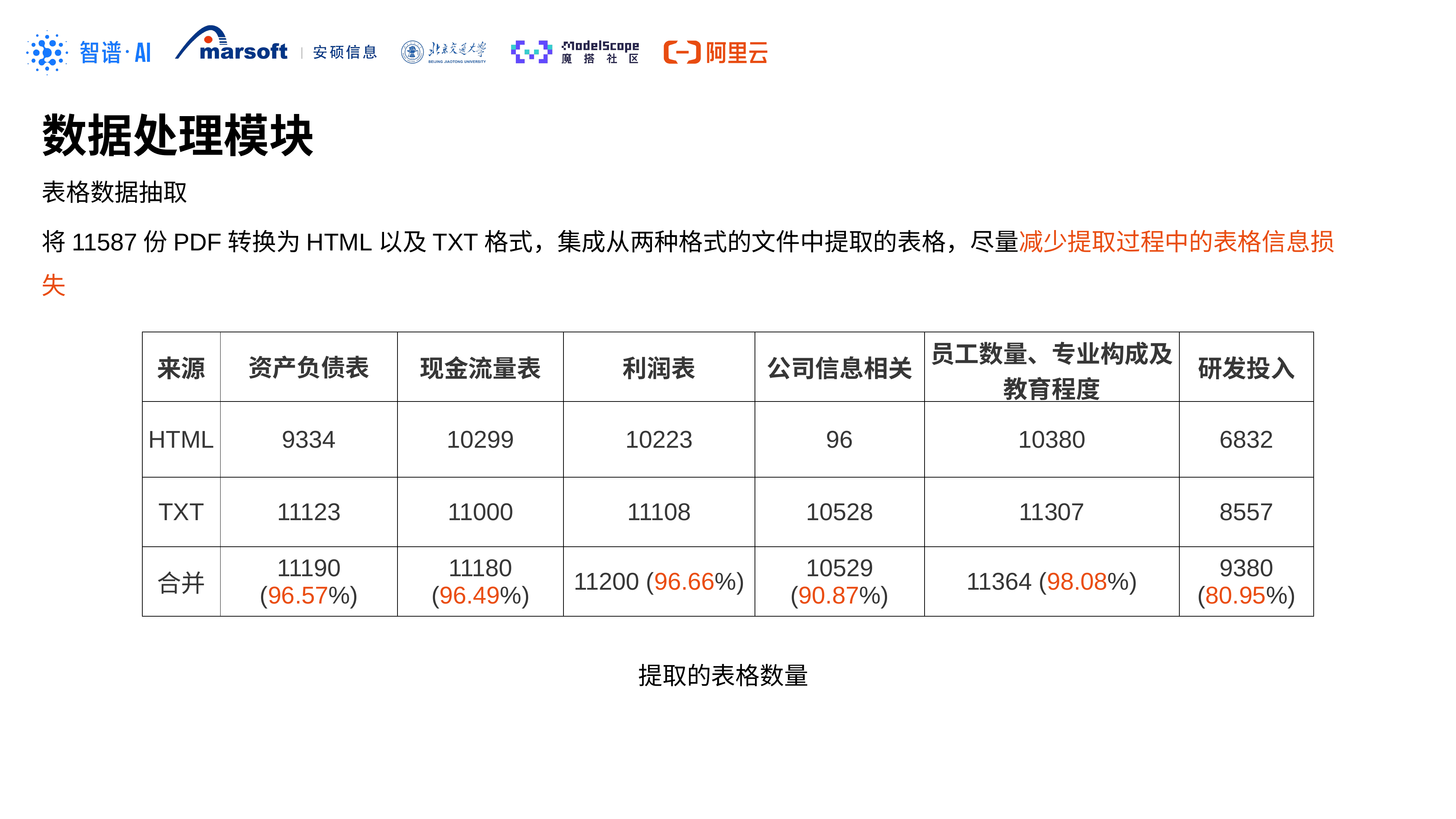

数据处理模块
表格数据抽取
将11587份PDF转换为HTML以及TXT格式，集成从两种格式的文件中提取的表格，尽量减少提取过程中的表格信息损失
| 来源 | 资产负债表 | 现金流量表 | 利润表 | 公司信息相关 | 员工数量、专业构成及 教育程度 | 研发投入 |
| --- | --- | --- | --- | --- | --- | --- |
| HTML | 9334 | 10299 | 10223 | 96 | 10380 | 6832 |
| TXT | 11123 | 11000 | 11108 | 10528 | 11307 | 8557 |
| 合并 | 11190 (96.57%) | 11180 (96.49%) | 11200 (96.66%) | 10529 (90.87%) | 11364 (98.08%) | 9380 (80.95%) |
提取的表格数量